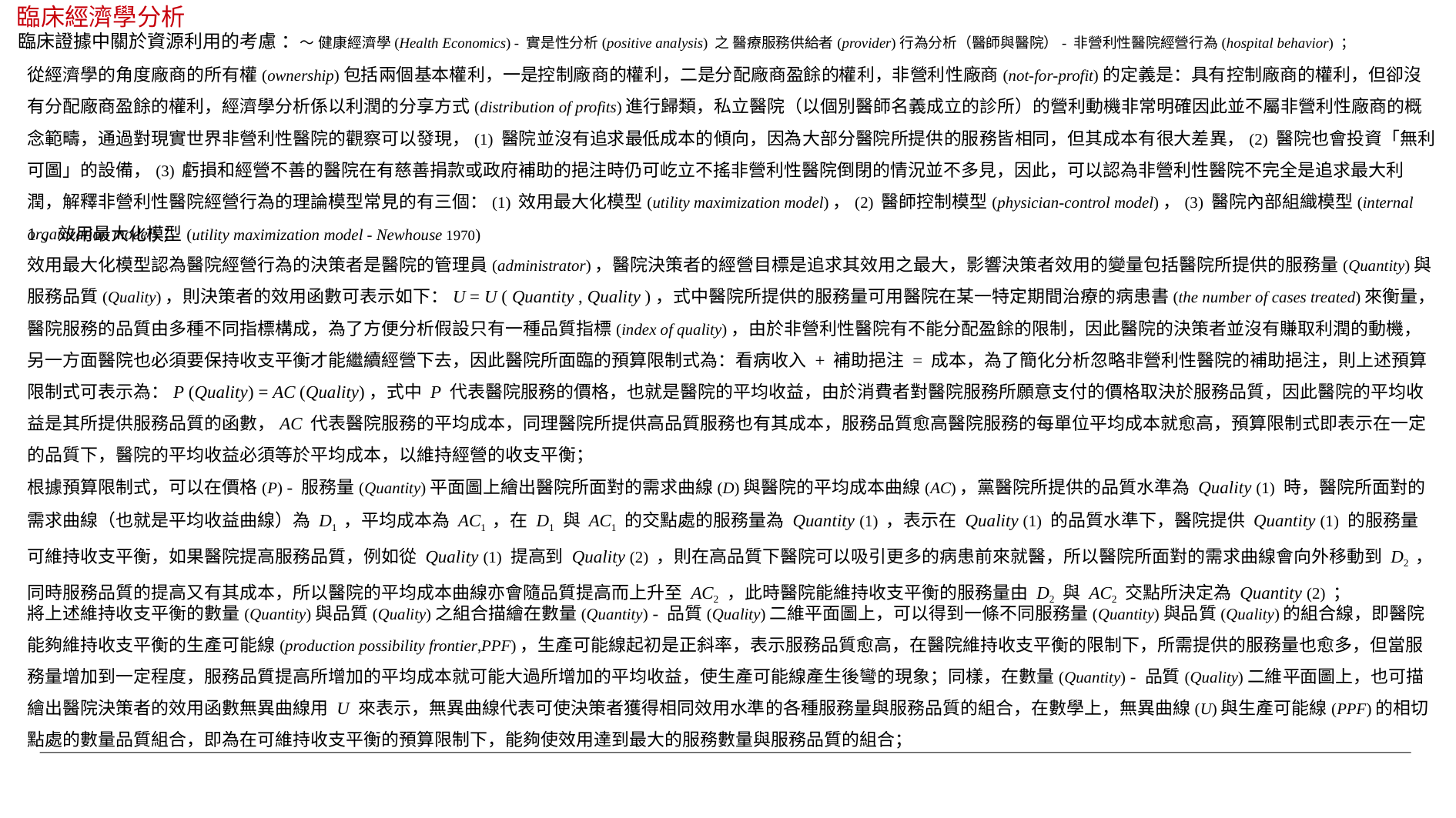

臨床經濟學分析
臨床證據中關於資源利用的考慮 ：～ 健康經濟學(Health Economics) - 實是性分析(positive analysis) 之 醫療服務供給者(provider)行為分析（醫師與醫院）- 非營利性醫院經營行為(hospital behavior) ；
從經濟學的角度廠商的所有權(ownership)包括兩個基本權利，一是控制廠商的權利，二是分配廠商盈餘的權利，非營利性廠商(not-for-profit)的定義是：具有控制廠商的權利，但卻沒有分配廠商盈餘的權利，經濟學分析係以利潤的分享方式(distribution of profits)進行歸類，私立醫院（以個別醫師名義成立的診所）的營利動機非常明確因此並不屬非營利性廠商的概念範疇，通過對現實世界非營利性醫院的觀察可以發現，(1) 醫院並沒有追求最低成本的傾向，因為大部分醫院所提供的服務皆相同，但其成本有很大差異，(2) 醫院也會投資「無利可圖」的設備，(3) 虧損和經營不善的醫院在有慈善捐款或政府補助的挹注時仍可屹立不搖非營利性醫院倒閉的情況並不多見，因此，可以認為非營利性醫院不完全是追求最大利潤，解釋非營利性醫院經營行為的理論模型常見的有三個：(1) 效用最大化模型(utility maximization model)，(2) 醫師控制模型(physician-control model)，(3) 醫院內部組織模型(internal organization model)；
1、效用最大化模型(utility maximization model - Newhouse 1970)
效用最大化模型認為醫院經營行為的決策者是醫院的管理員(administrator)，醫院決策者的經營目標是追求其效用之最大，影響決策者效用的變量包括醫院所提供的服務量(Quantity)與服務品質(Quality)，則決策者的效用函數可表示如下：U = U ( Quantity , Quality )，式中醫院所提供的服務量可用醫院在某一特定期間治療的病患書(the number of cases treated)來衡量，醫院服務的品質由多種不同指標構成，為了方便分析假設只有一種品質指標(index of quality)，由於非營利性醫院有不能分配盈餘的限制，因此醫院的決策者並沒有賺取利潤的動機，另一方面醫院也必須要保持收支平衡才能繼續經營下去，因此醫院所面臨的預算限制式為：看病收入 + 補助挹注 = 成本，為了簡化分析忽略非營利性醫院的補助挹注，則上述預算限制式可表示為：P (Quality) = AC (Quality)，式中 P 代表醫院服務的價格，也就是醫院的平均收益，由於消費者對醫院服務所願意支付的價格取決於服務品質，因此醫院的平均收益是其所提供服務品質的函數，AC 代表醫院服務的平均成本，同理醫院所提供高品質服務也有其成本，服務品質愈高醫院服務的每單位平均成本就愈高，預算限制式即表示在一定的品質下，醫院的平均收益必須等於平均成本，以維持經營的收支平衡；
根據預算限制式，可以在價格(P) - 服務量(Quantity)平面圖上繪出醫院所面對的需求曲線(D)與醫院的平均成本曲線(AC)，黨醫院所提供的品質水準為 Quality (1) 時，醫院所面對的需求曲線（也就是平均收益曲線）為 D1 ，平均成本為 AC1 ，在 D1 與 AC1 的交點處的服務量為 Quantity (1) ，表示在 Quality (1) 的品質水準下，醫院提供 Quantity (1) 的服務量可維持收支平衡，如果醫院提高服務品質，例如從 Quality (1) 提高到 Quality (2) ，則在高品質下醫院可以吸引更多的病患前來就醫，所以醫院所面對的需求曲線會向外移動到 D2 ，同時服務品質的提高又有其成本，所以醫院的平均成本曲線亦會隨品質提高而上升至 AC2 ，此時醫院能維持收支平衡的服務量由 D2 與 AC2 交點所決定為 Quantity (2) ；
將上述維持收支平衡的數量(Quantity)與品質(Quality)之組合描繪在數量(Quantity) - 品質(Quality)二維平面圖上，可以得到一條不同服務量(Quantity)與品質(Quality)的組合線，即醫院能夠維持收支平衡的生產可能線(production possibility frontier,PPF)，生產可能線起初是正斜率，表示服務品質愈高，在醫院維持收支平衡的限制下，所需提供的服務量也愈多，但當服務量增加到一定程度，服務品質提高所增加的平均成本就可能大過所增加的平均收益，使生產可能線產生後彎的現象；同樣，在數量(Quantity) - 品質(Quality)二維平面圖上，也可描繪出醫院決策者的效用函數無異曲線用 U 來表示，無異曲線代表可使決策者獲得相同效用水準的各種服務量與服務品質的組合，在數學上，無異曲線(U)與生產可能線(PPF)的相切點處的數量品質組合，即為在可維持收支平衡的預算限制下，能夠使效用達到最大的服務數量與服務品質的組合；